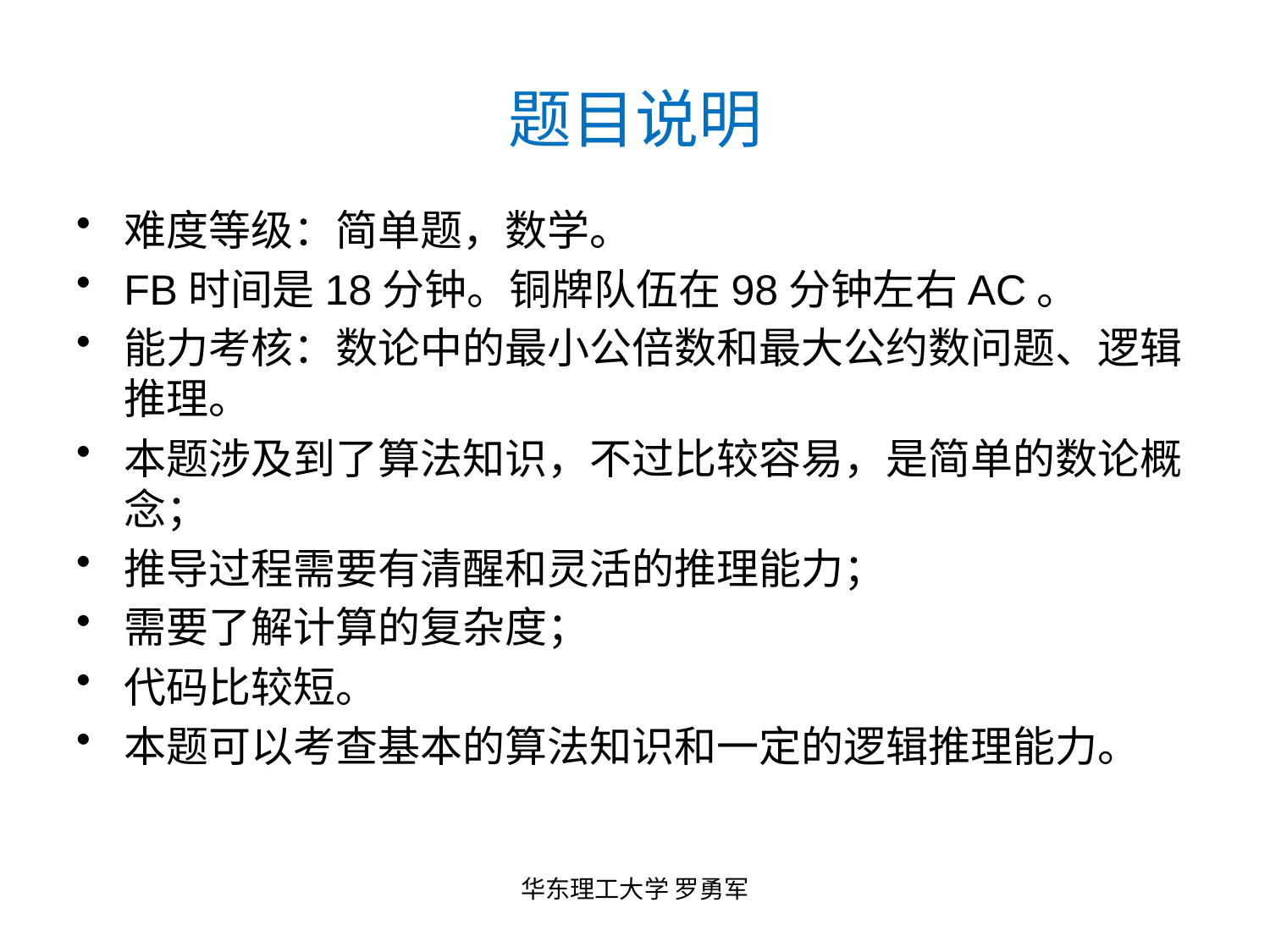

# 题目说明
难度等级：简单题，数学。
FB时间是18分钟。铜牌队伍在98分钟左右AC。
能力考核：数论中的最小公倍数和最大公约数问题、逻辑推理。
本题涉及到了算法知识，不过比较容易，是简单的数论概念；
推导过程需要有清醒和灵活的推理能力；
需要了解计算的复杂度；
代码比较短。
本题可以考查基本的算法知识和一定的逻辑推理能力。

华东理工大学 罗勇军